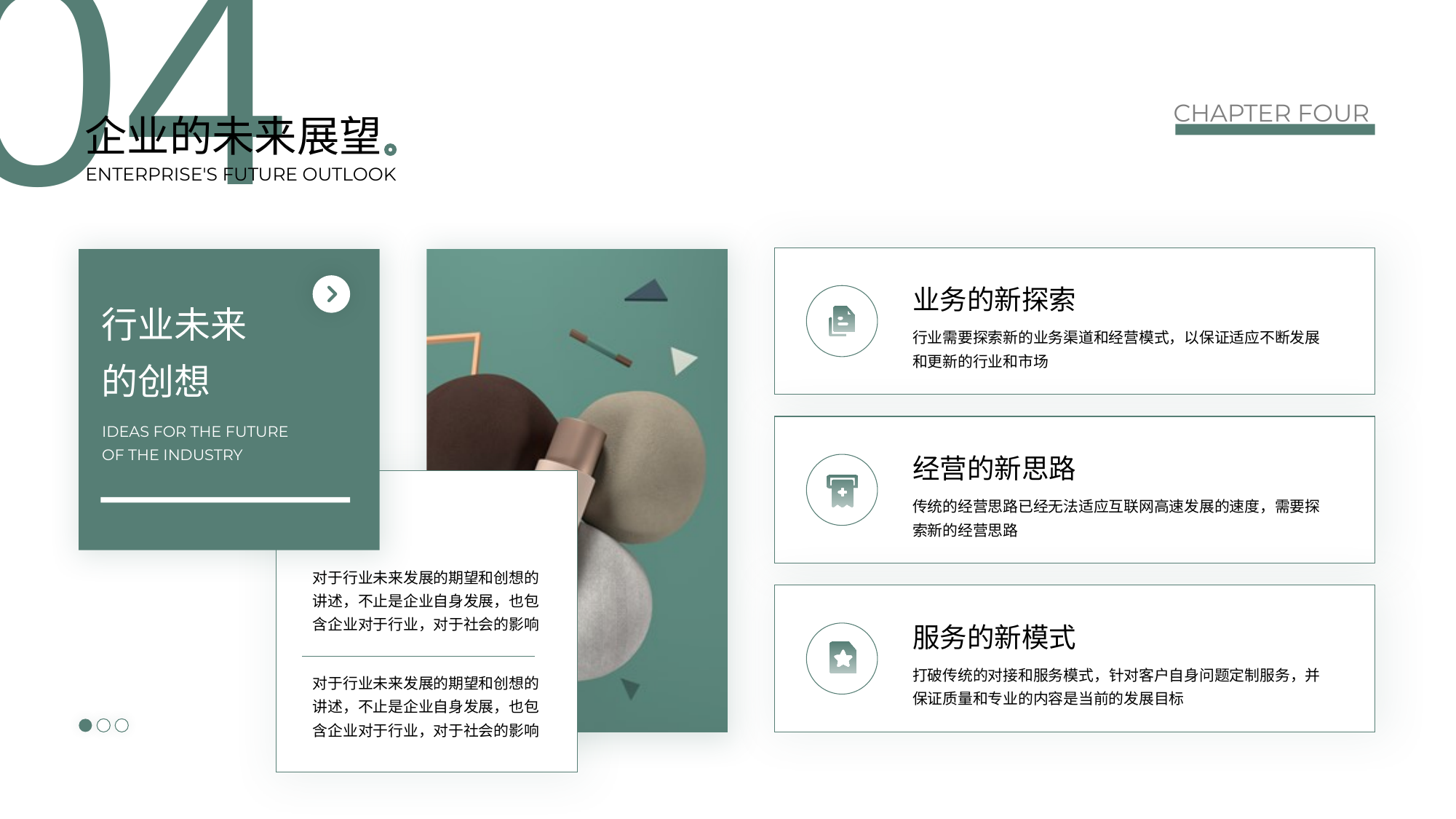

04
CHAPTER FOUR
企业的未来展望

ENTERPRISE'S FUTURE OUTLOOK

业务的新探索

行业未来
的创想

行业需要探索新的业务渠道和经营模式，以保证适应不断发展和更新的行业和市场
IDEAS FOR THE FUTURE
OF THE INDUSTRY

经营的新思路

传统的经营思路已经无法适应互联网高速发展的速度，需要探索新的经营思路

对于行业未来发展的期望和创想的讲述，不止是企业自身发展，也包含企业对于行业，对于社会的影响

服务的新模式

打破传统的对接和服务模式，针对客户自身问题定制服务，并保证质量和专业的内容是当前的发展目标
对于行业未来发展的期望和创想的讲述，不止是企业自身发展，也包含企业对于行业，对于社会的影响